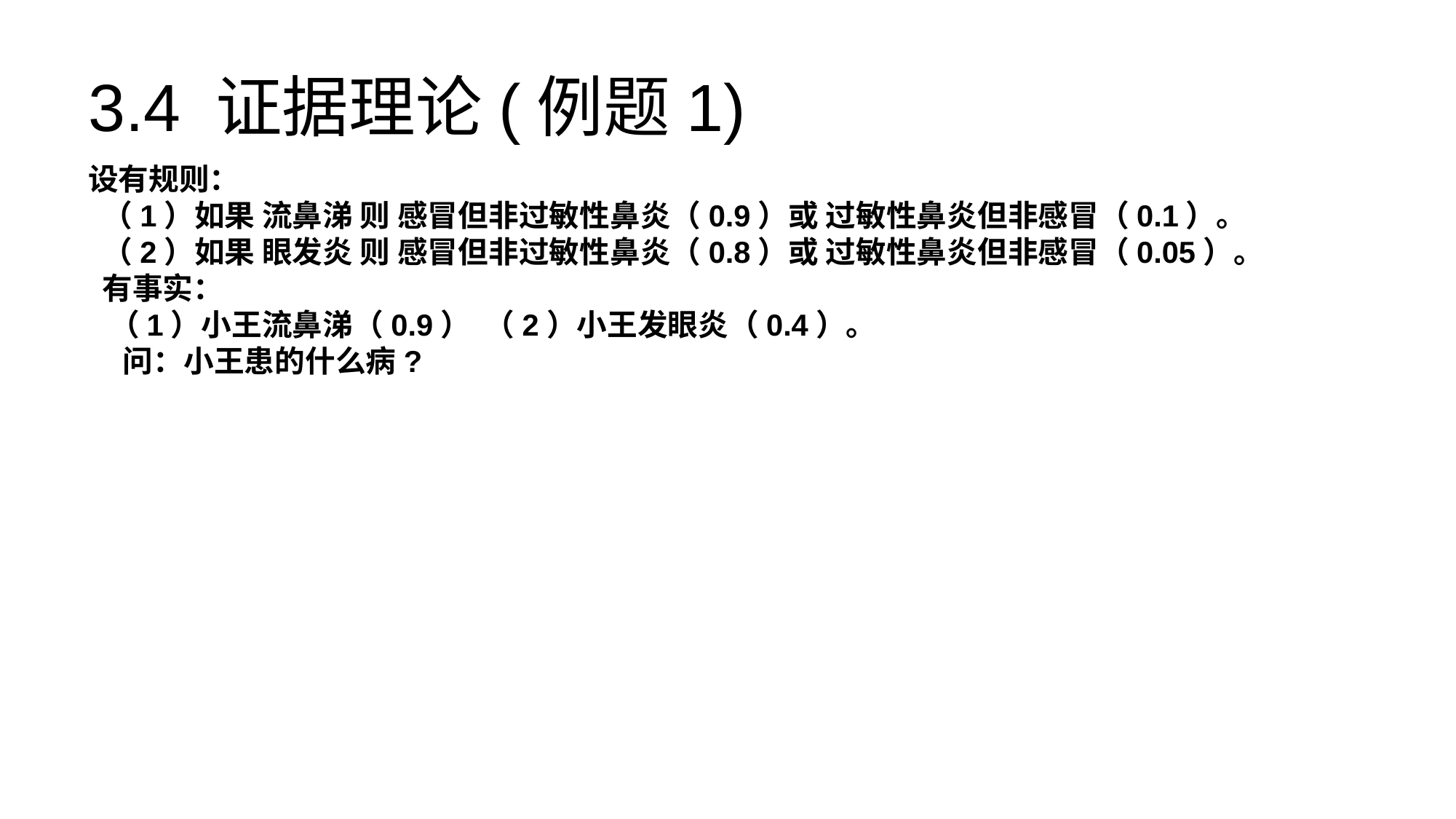

# 3.4 证据理论(例题1)
设有规则：
 （1）如果 流鼻涕 则 感冒但非过敏性鼻炎（0.9）或 过敏性鼻炎但非感冒（0.1）。
 （2）如果 眼发炎 则 感冒但非过敏性鼻炎（0.8）或 过敏性鼻炎但非感冒（0.05）。
 有事实：
  （1）小王流鼻涕（0.9）  （2）小王发眼炎（0.4）。
    问：小王患的什么病?